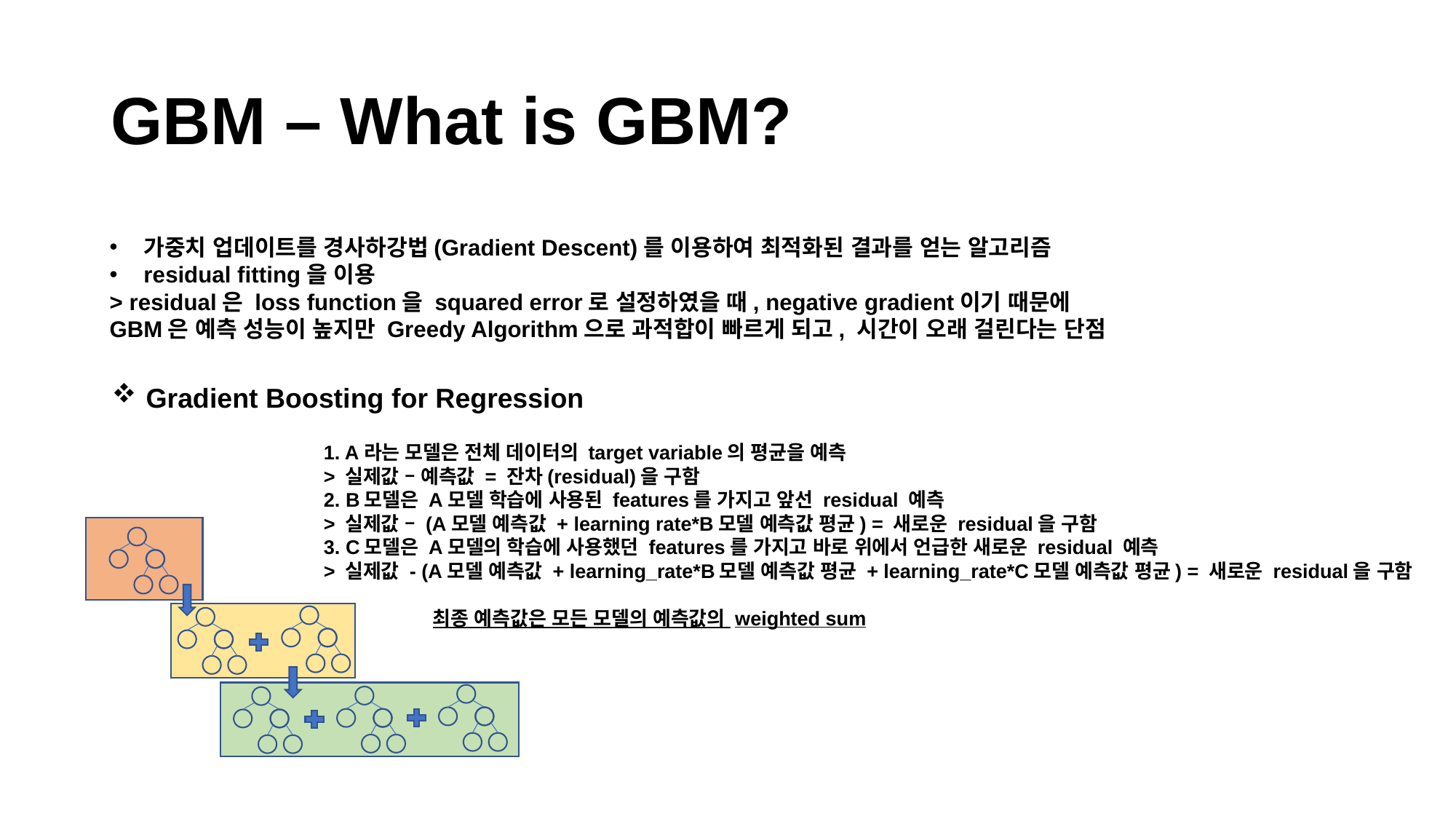

# GBM – What is GBM?
가중치 업데이트를 경사하강법(Gradient Descent)를 이용하여 최적화된 결과를 얻는 알고리즘
residual fitting을 이용
> residual은 loss function을 squared error로 설정하였을 때, negative gradient이기 때문에
GBM은 예측 성능이 높지만 Greedy Algorithm으로 과적합이 빠르게 되고, 시간이 오래 걸린다는 단점
Gradient Boosting for Regression
1. A라는 모델은 전체 데이터의 target variable의 평균을 예측
> 실제값 – 예측값 = 잔차(residual)을 구함
2. B모델은 A모델 학습에 사용된 features를 가지고 앞선 residual 예측
> 실제값 – (A모델 예측값 + learning rate*B모델 예측값 평균) = 새로운 residual을 구함
3. C모델은 A모델의 학습에 사용했던 features를 가지고 바로 위에서 언급한 새로운 residual 예측
> 실제값 - (A모델 예측값 + learning_rate*B모델 예측값 평균 + learning_rate*C모델 예측값 평균) = 새로운 residual을 구함

	최종 예측값은 모든 모델의 예측값의 weighted sum